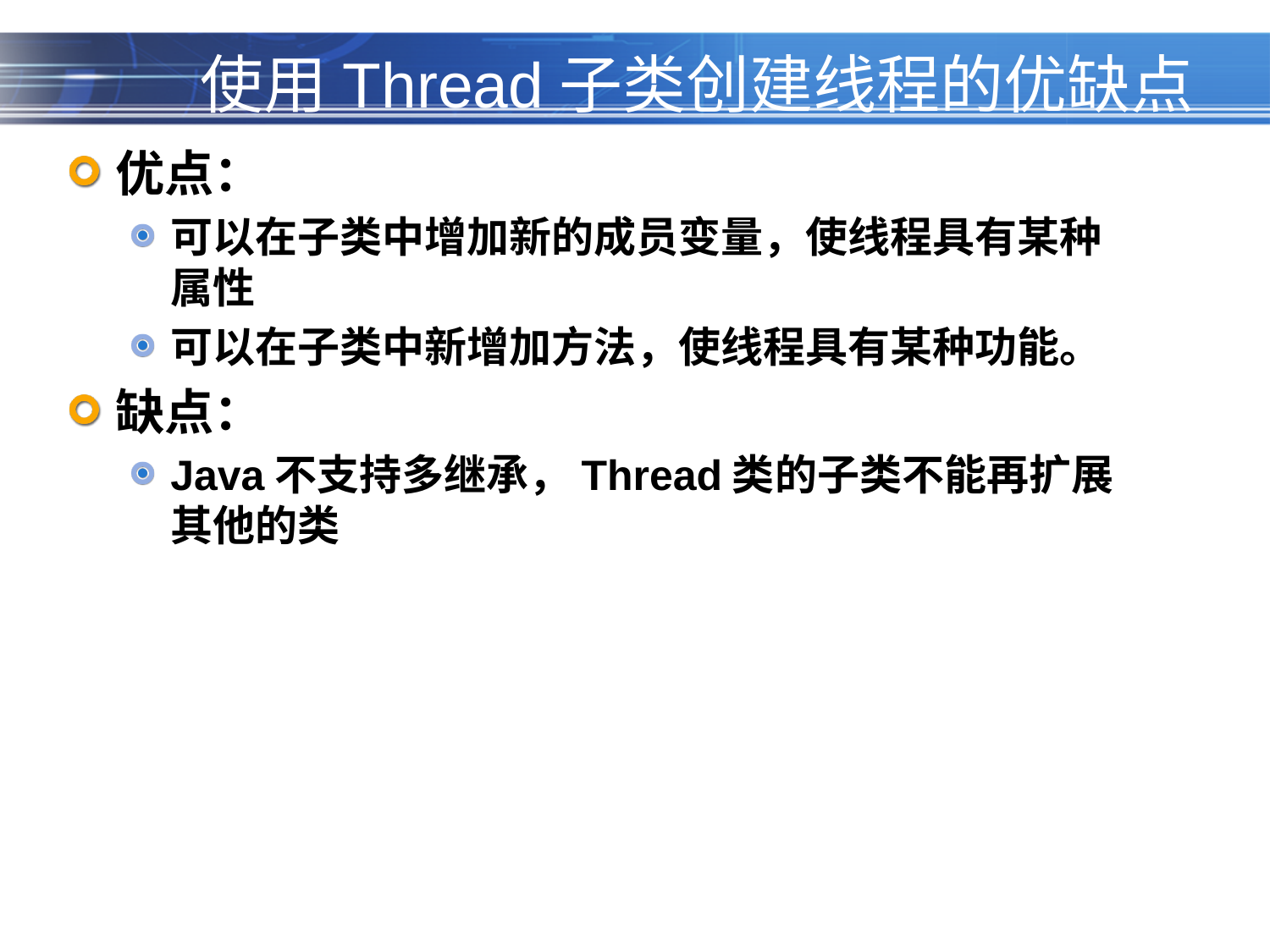

# 使用Thread子类创建线程的优缺点
优点：
可以在子类中增加新的成员变量，使线程具有某种属性
可以在子类中新增加方法，使线程具有某种功能。
缺点：
Java不支持多继承，Thread类的子类不能再扩展其他的类